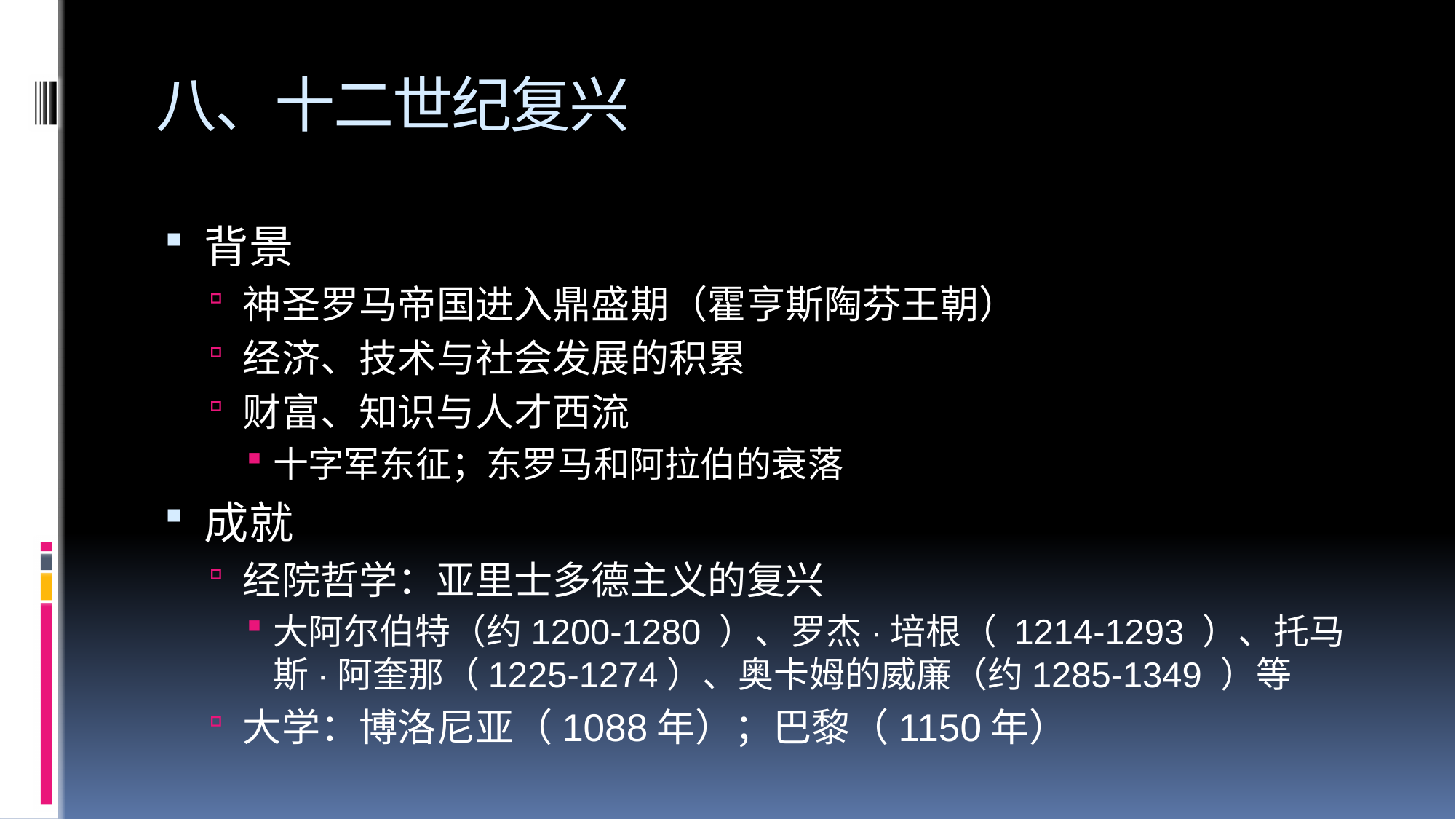

# 八、十二世纪复兴
背景
神圣罗马帝国进入鼎盛期（霍亨斯陶芬王朝）
经济、技术与社会发展的积累
财富、知识与人才西流
十字军东征；东罗马和阿拉伯的衰落
成就
经院哲学：亚里士多德主义的复兴
大阿尔伯特（约1200-1280 ）、罗杰·培根（ 1214-1293 ）、托马斯·阿奎那（1225-1274）、奥卡姆的威廉（约1285-1349 ）等
大学：博洛尼亚（1088年）；巴黎（1150年）